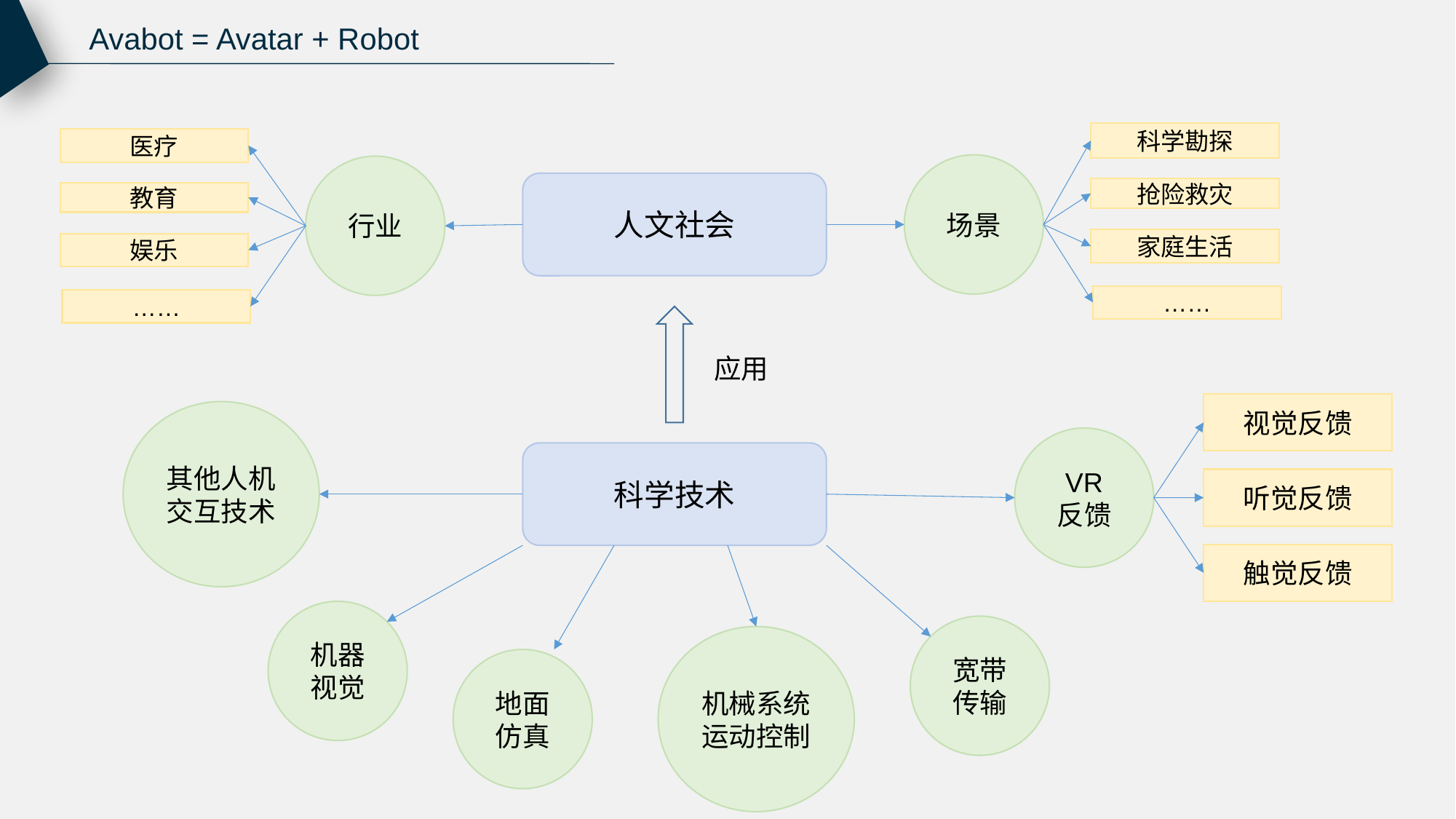

Avabot = Avatar + Robot

科学勘探
医疗
场景
行业
人文社会
抢险救灾
教育
家庭生活
娱乐
……
……

应用
视觉反馈
其他人机交互技术
VR
反馈
科学技术
听觉反馈
触觉反馈
机器视觉
宽带传输
机械系统
运动控制
地面仿真